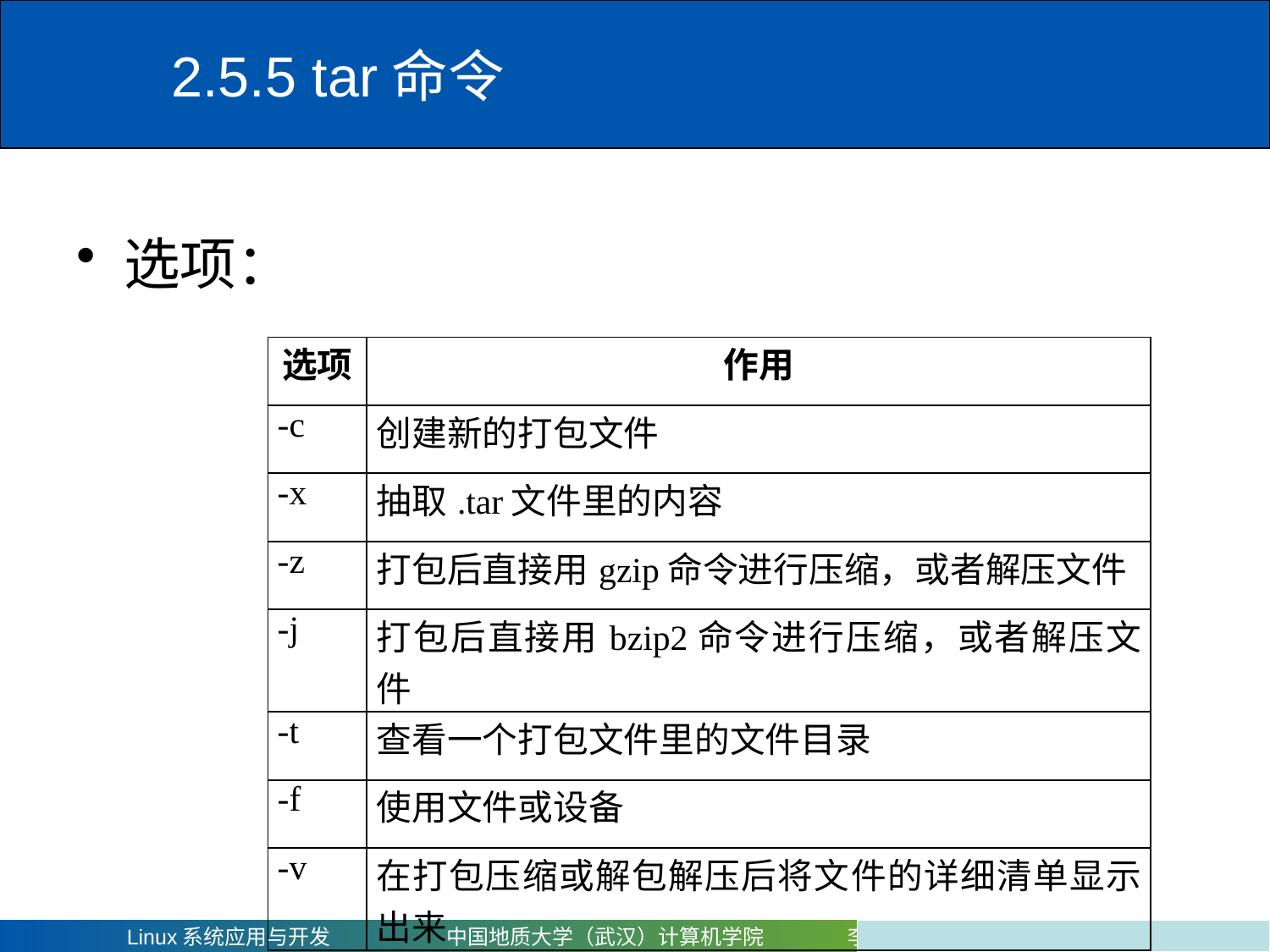

# 2.5.5 tar命令
选项：
| 选项 | 作用 |
| --- | --- |
| -c | 创建新的打包文件 |
| -x | 抽取.tar文件里的内容 |
| -z | 打包后直接用gzip命令进行压缩，或者解压文件 |
| -j | 打包后直接用bzip2命令进行压缩，或者解压文件 |
| -t | 查看一个打包文件里的文件目录 |
| -f | 使用文件或设备 |
| -v | 在打包压缩或解包解压后将文件的详细清单显示出来 |